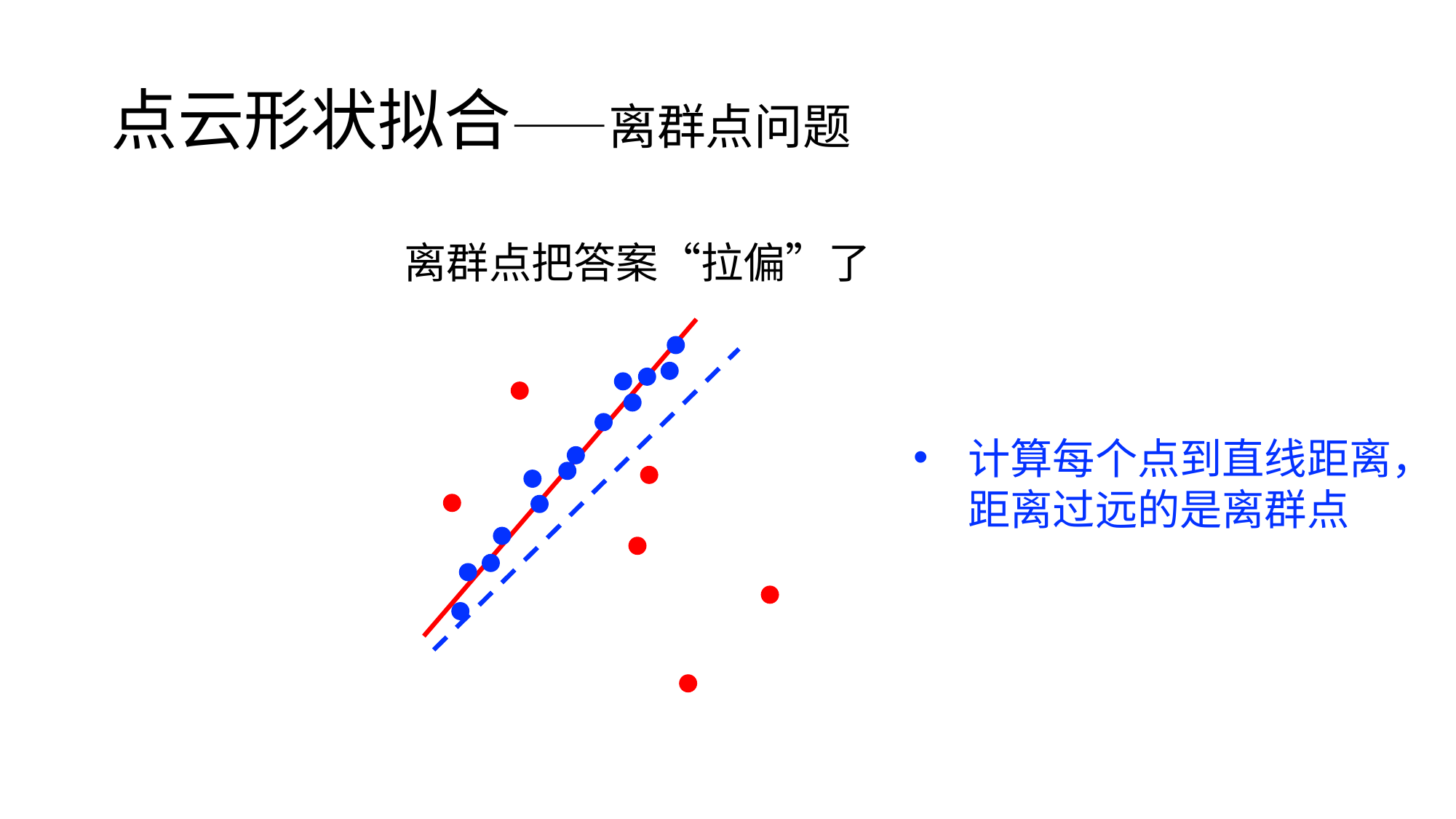

# 点云形状拟合——离群点问题
离群点把答案“拉偏”了

计算每个点到直线距离，距离过远的是离群点